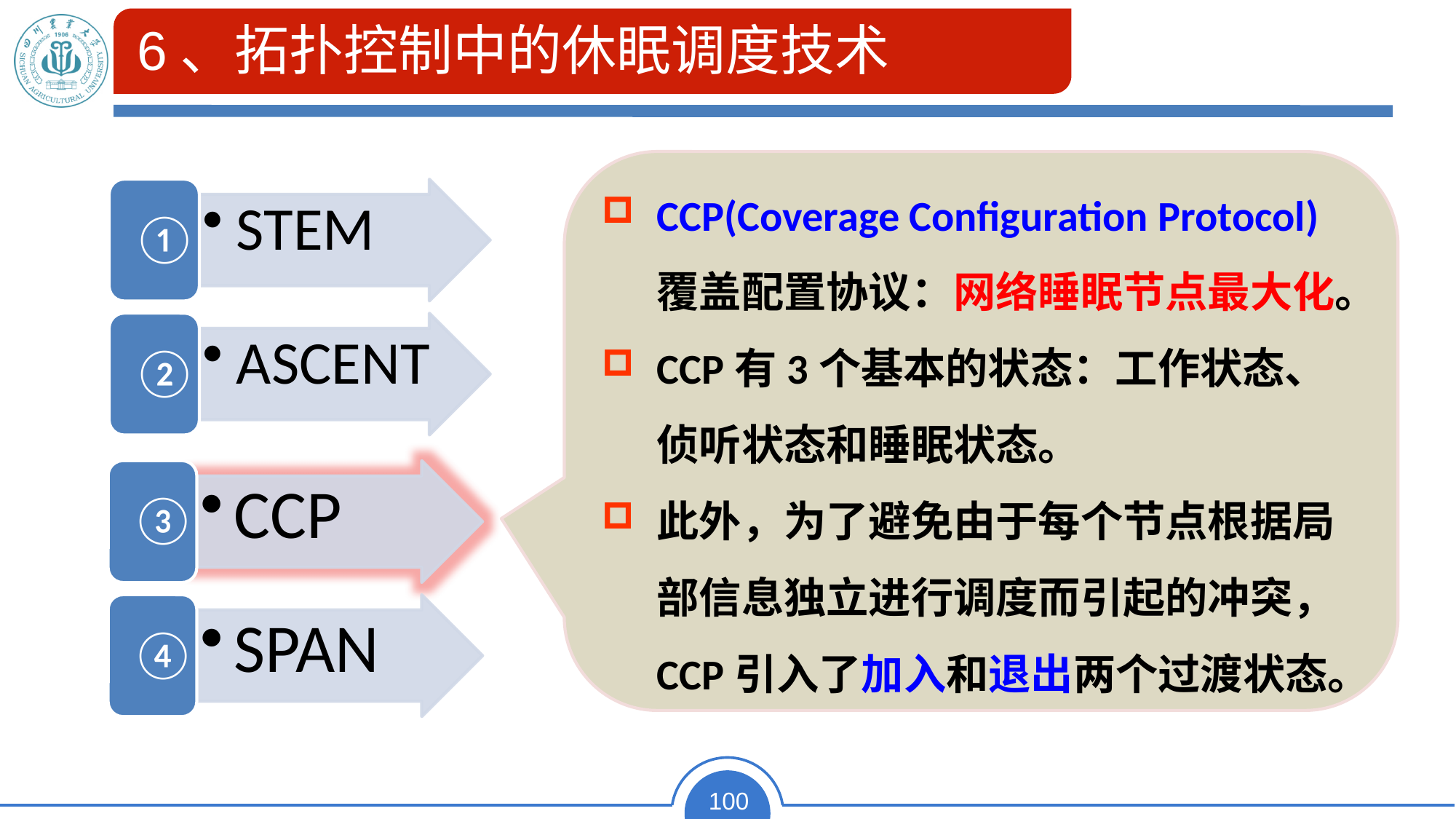

# 6、拓扑控制中的休眠调度技术
CCP(Coverage Configuration Protocol)覆盖配置协议：网络睡眠节点最大化。
CCP有3个基本的状态：工作状态、侦听状态和睡眠状态。
此外，为了避免由于每个节点根据局部信息独立进行调度而引起的冲突，CCP引入了加入和退出两个过渡状态。
STEM
①
ASCENT
②
CCP
③
SPAN
④